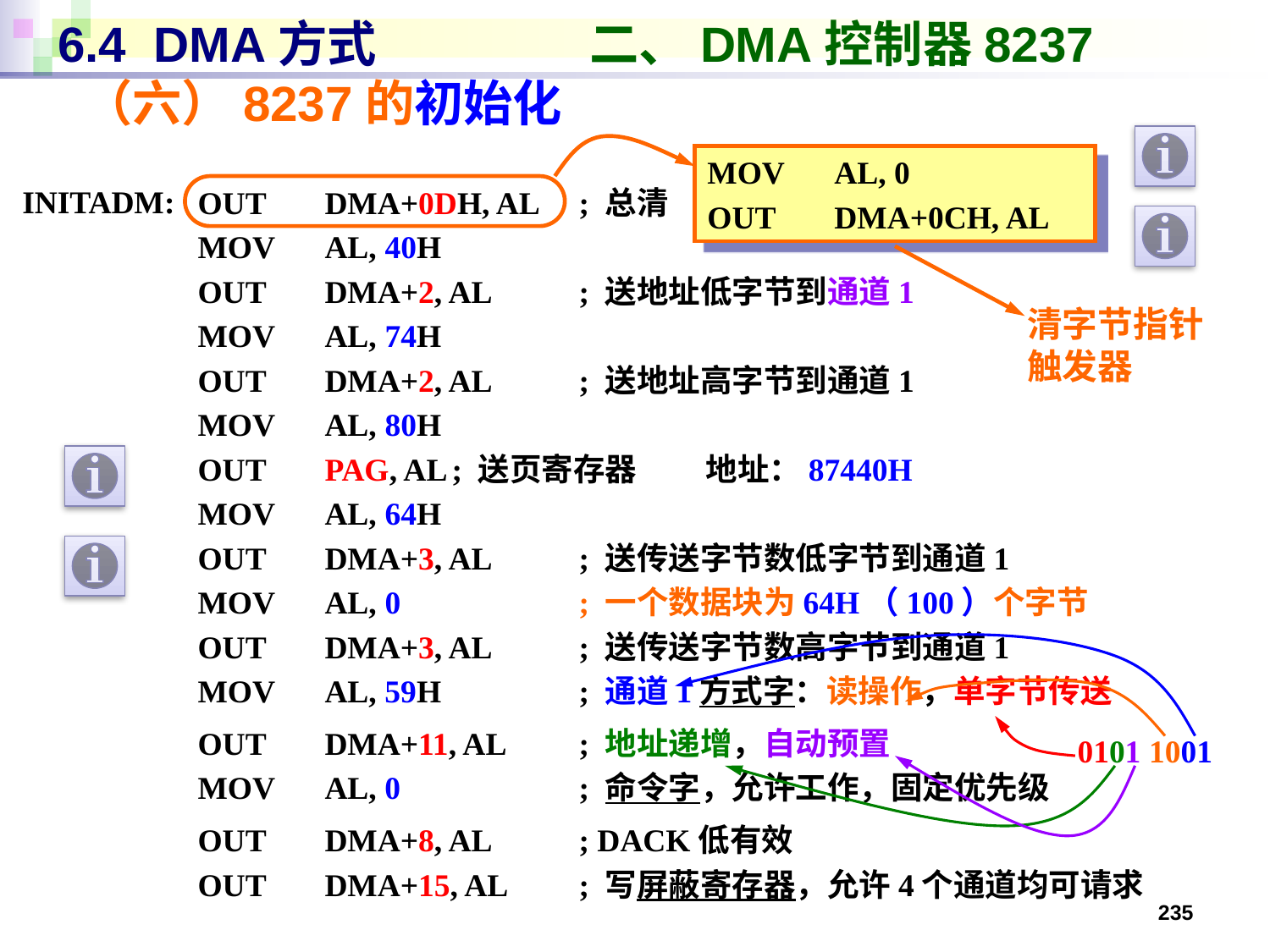

# 6.4  DMA方式                   二、DMA控制器8237 （六）8237的初始化

MOV	AL, 0
OUT	DMA+0CH, AL
INITADM:
OUT	DMA+0DH, AL	; 总清
MOV	AL, 40H
OUT	DMA+2, AL	; 送地址低字节到通道1
MOV	AL, 74H
OUT	DMA+2, AL	; 送地址高字节到通道1
MOV	AL, 80H
OUT	PAG, AL	; 送页寄存器	地址：87440H
MOV	AL, 64H
OUT	DMA+3, AL	; 送传送字节数低字节到通道1
MOV	AL, 0		; 一个数据块为64H（100）个字节
OUT	DMA+3, AL	; 送传送字节数高字节到通道1
MOV	AL, 59H		; 通道1方式字：读操作，单字节传送
OUT	DMA+11, AL	; 地址递增，自动预置
MOV	AL, 0		; 命令字，允许工作，固定优先级
OUT	DMA+8, AL	; DACK低有效
OUT	DMA+15, AL	; 写屏蔽寄存器，允许4个通道均可请求

清字节指针触发器

0101 1001

235